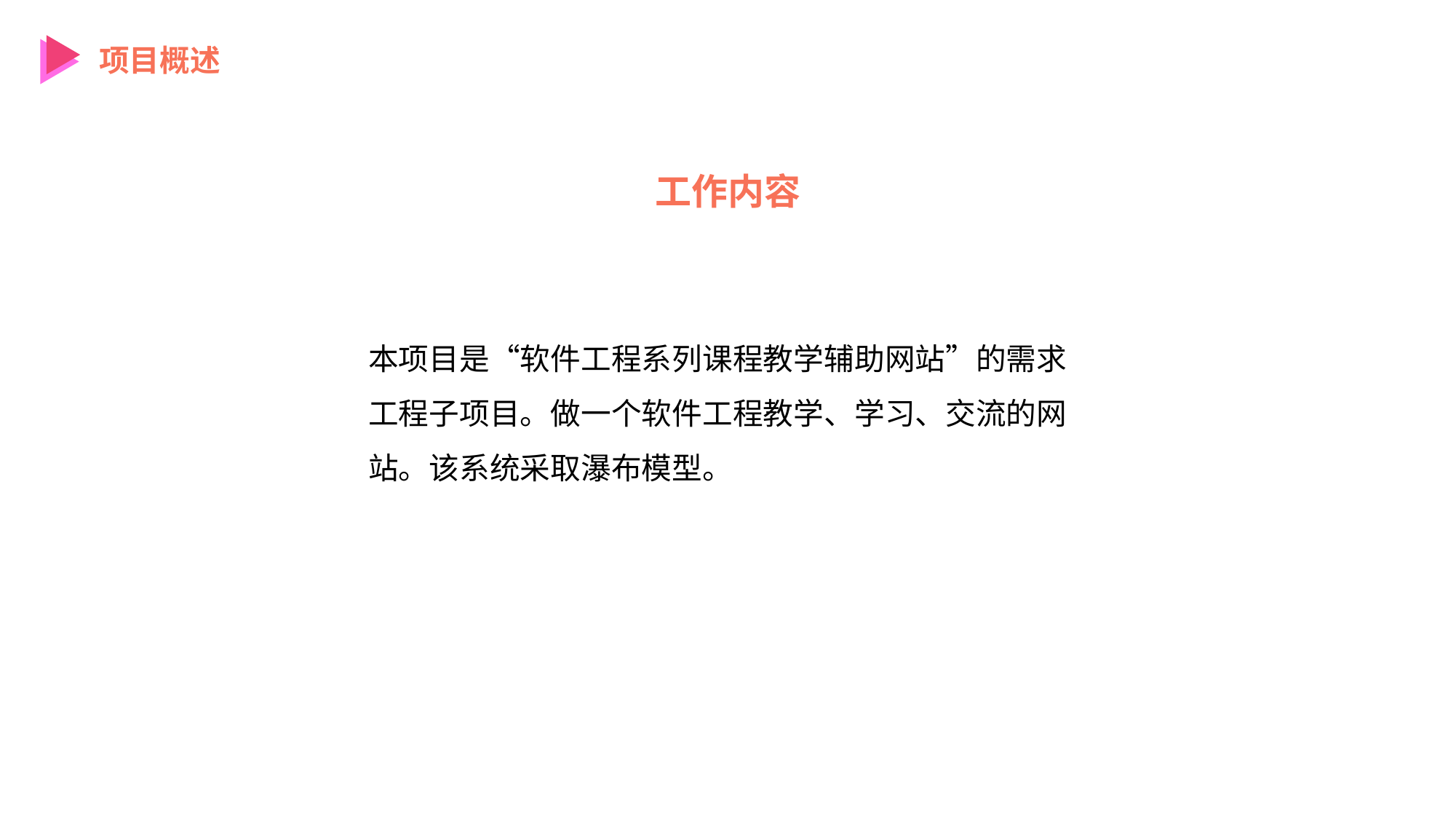

项目概述
工作内容
本项目是“软件工程系列课程教学辅助网站”的需求工程子项目。做一个软件工程教学、学习、交流的网站。该系统采取瀑布模型。